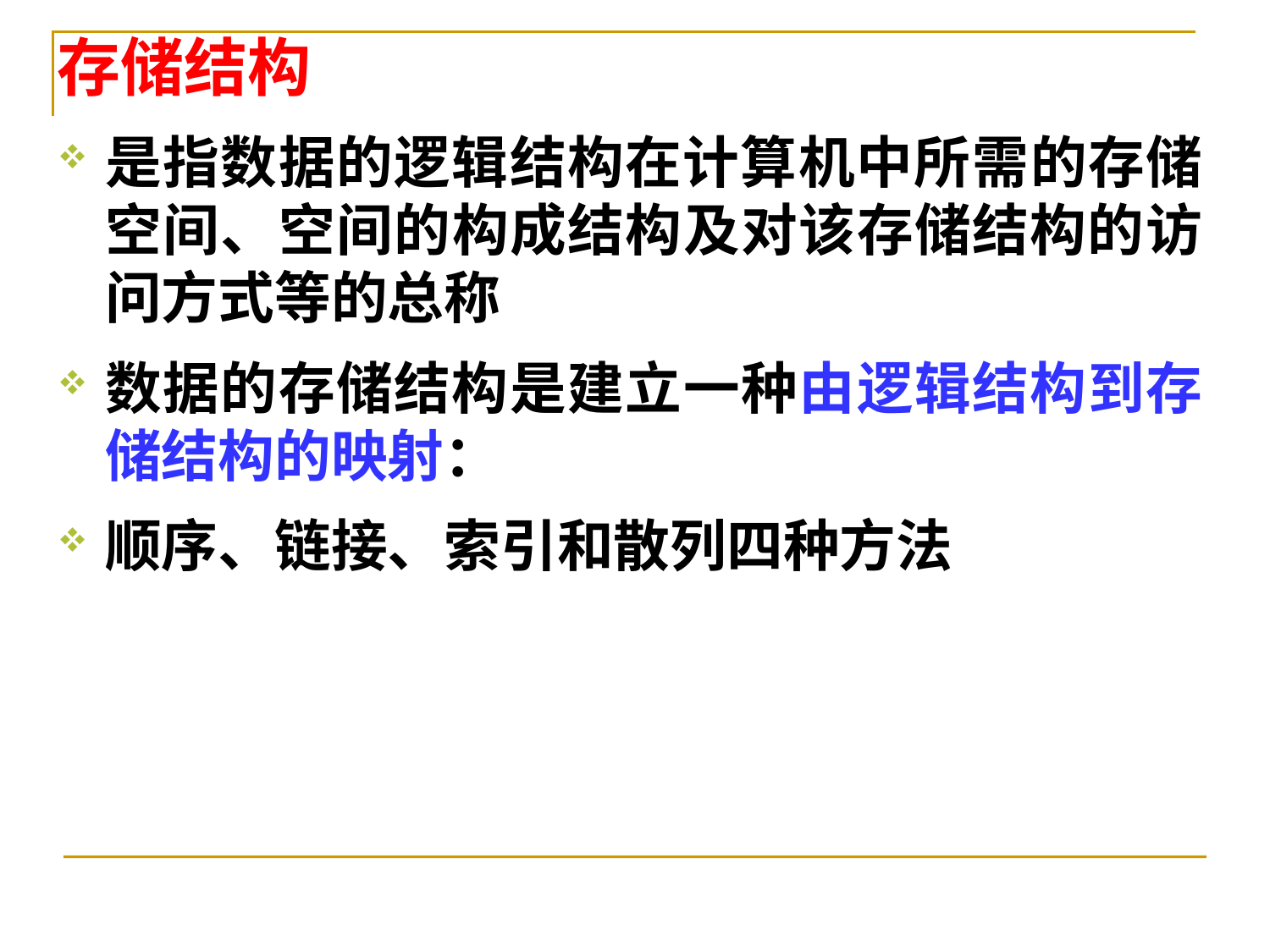

存储结构
是指数据的逻辑结构在计算机中所需的存储空间、空间的构成结构及对该存储结构的访问方式等的总称
数据的存储结构是建立一种由逻辑结构到存储结构的映射：
顺序、链接、索引和散列四种方法